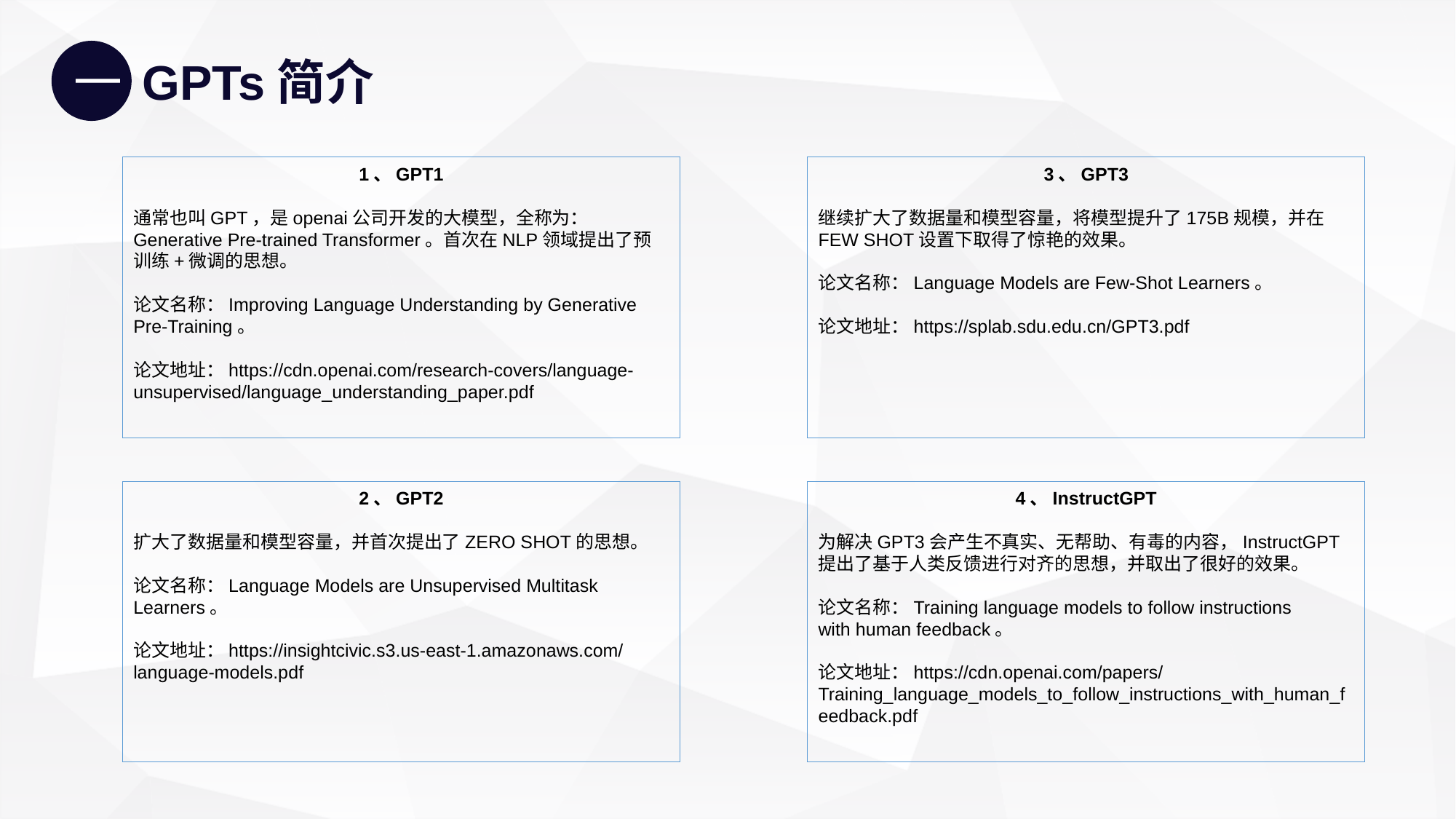

一
GPTs简介
1、GPT1

通常也叫GPT，是openai公司开发的大模型，全称为：Generative Pre-trained Transformer。首次在NLP领域提出了预训练+微调的思想。

论文名称：Improving Language Understanding by Generative Pre-Training。

论文地址：https://cdn.openai.com/research-covers/language-unsupervised/language_understanding_paper.pdf
3、GPT3

继续扩大了数据量和模型容量，将模型提升了175B规模，并在FEW SHOT设置下取得了惊艳的效果。

论文名称：Language Models are Few-Shot Learners。

论文地址：https://splab.sdu.edu.cn/GPT3.pdf
2、GPT2

扩大了数据量和模型容量，并首次提出了ZERO SHOT的思想。

论文名称：Language Models are Unsupervised Multitask Learners。

论文地址：https://insightcivic.s3.us-east-1.amazonaws.com/language-models.pdf
4、InstructGPT

为解决GPT3会产生不真实、无帮助、有毒的内容，InstructGPT提出了基于人类反馈进行对齐的思想，并取出了很好的效果。

论文名称：Training language models to follow instructions
with human feedback。

论文地址：https://cdn.openai.com/papers/Training_language_models_to_follow_instructions_with_human_feedback.pdf